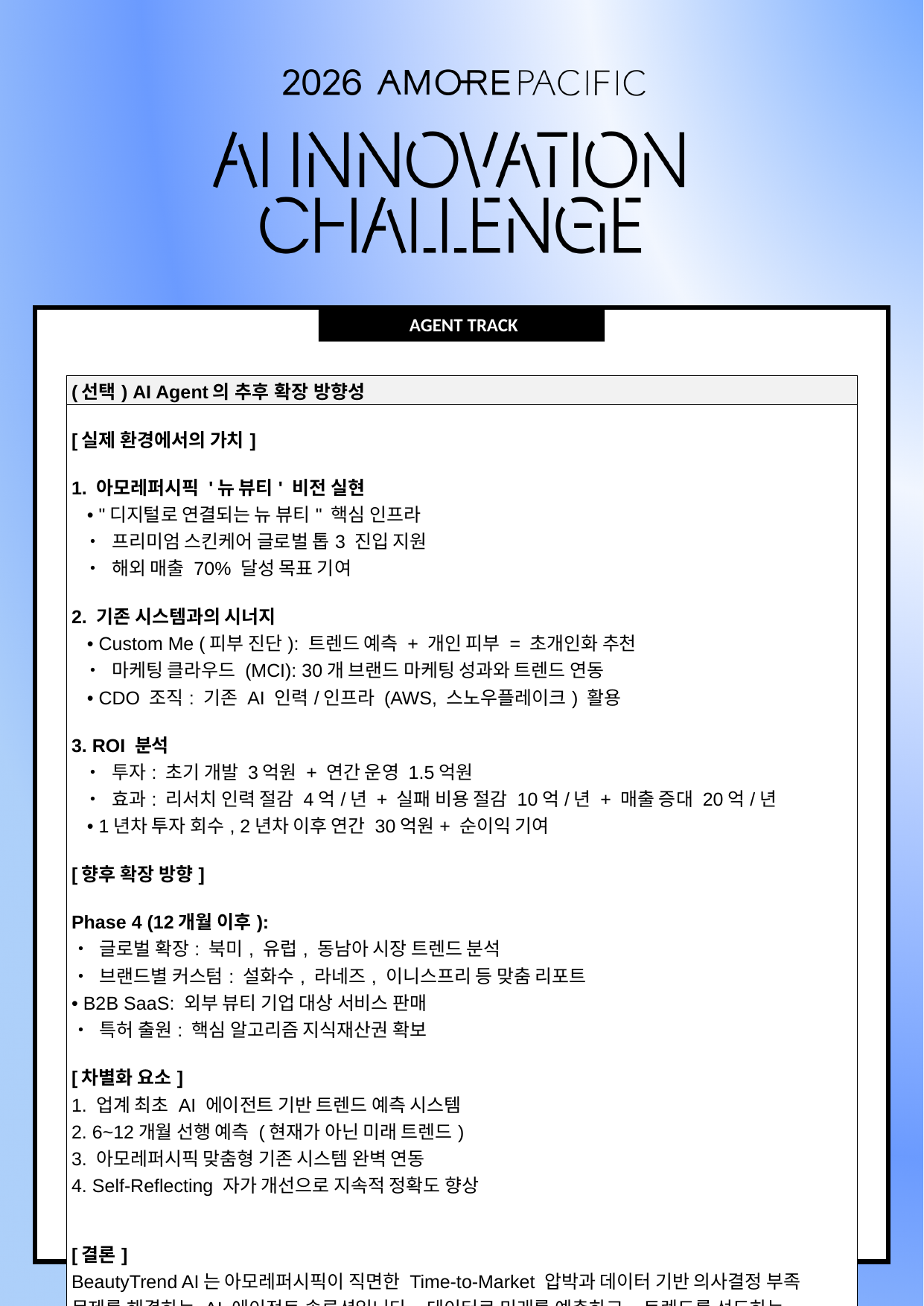

AGENT TRACK

| (선택) AI Agent의 추후 확장 방향성 |
| --- |
| [실제 환경에서의 가치] 1. 아모레퍼시픽 '뉴 뷰티' 비전 실현 • "디지털로 연결되는 뉴 뷰티" 핵심 인프라 • 프리미엄 스킨케어 글로벌 톱3 진입 지원 • 해외 매출 70% 달성 목표 기여 2. 기존 시스템과의 시너지 • Custom Me (피부 진단): 트렌드 예측 + 개인 피부 = 초개인화 추천 • 마케팅 클라우드 (MCI): 30개 브랜드 마케팅 성과와 트렌드 연동 • CDO 조직: 기존 AI 인력/인프라 (AWS, 스노우플레이크) 활용 3. ROI 분석 • 투자: 초기 개발 3억원 + 연간 운영 1.5억원 • 효과: 리서치 인력 절감 4억/년 + 실패 비용 절감 10억/년 + 매출 증대 20억/년 • 1년차 투자 회수, 2년차 이후 연간 30억원+ 순이익 기여 [향후 확장 방향] Phase 4 (12개월 이후): • 글로벌 확장: 북미, 유럽, 동남아 시장 트렌드 분석 • 브랜드별 커스텀: 설화수, 라네즈, 이니스프리 등 맞춤 리포트 • B2B SaaS: 외부 뷰티 기업 대상 서비스 판매 • 특허 출원: 핵심 알고리즘 지식재산권 확보 [차별화 요소] 1. 업계 최초 AI 에이전트 기반 트렌드 예측 시스템 2. 6~12개월 선행 예측 (현재가 아닌 미래 트렌드) 3. 아모레퍼시픽 맞춤형 기존 시스템 완벽 연동 4. Self-Reflecting 자가 개선으로 지속적 정확도 향상 [결론] BeautyTrend AI는 아모레퍼시픽이 직면한 Time-to-Market 압박과 데이터 기반 의사결정 부족 문제를 해결하는 AI 에이전트 솔루션입니다. 데이터로 미래를 예측하고, 트렌드를 선도하는 아모레퍼시픽을 만들어갑니다. |